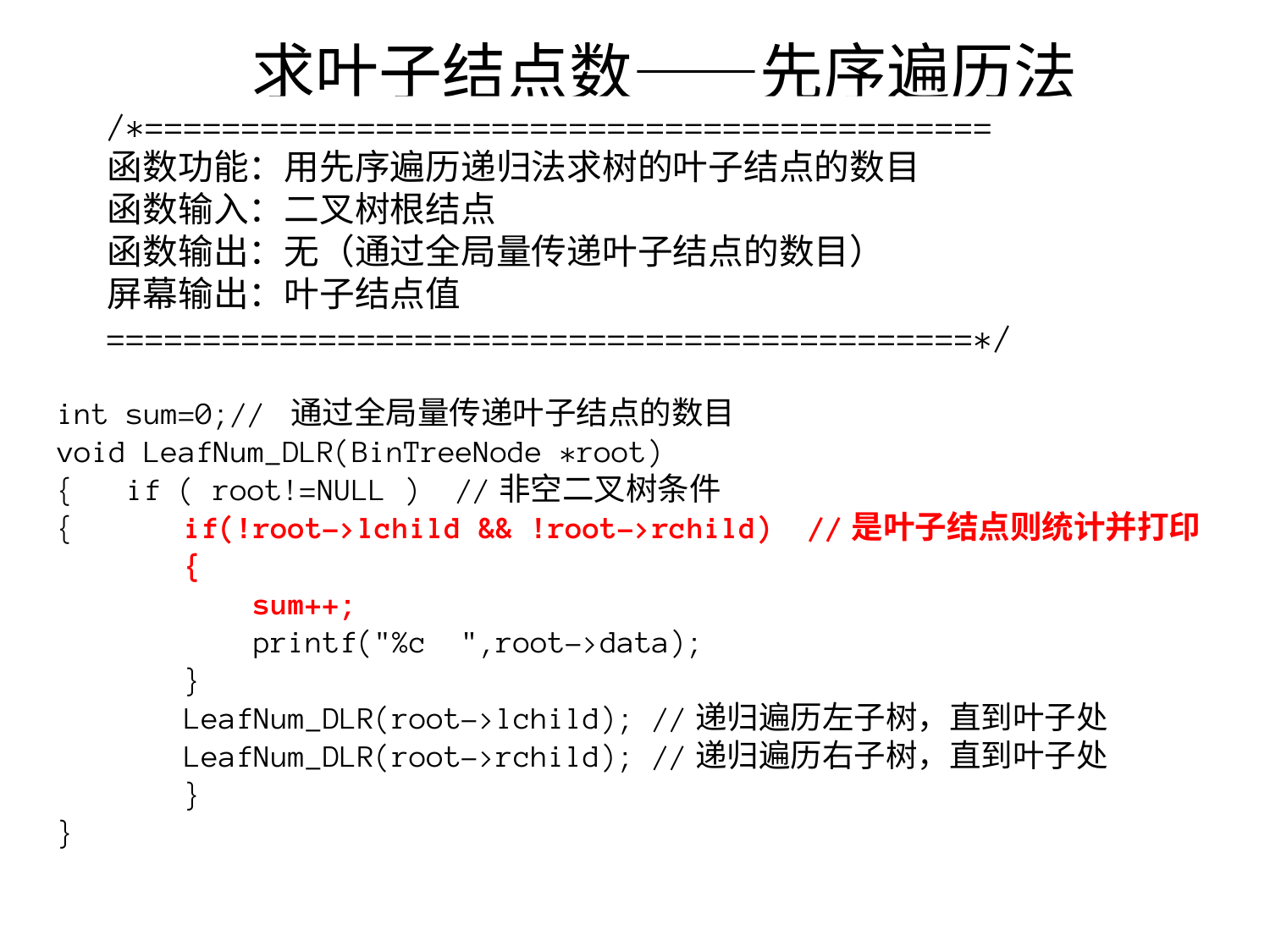

# 求叶子结点数——先序遍历法
/*============================================
函数功能：用先序遍历递归法求树的叶子结点的数目
函数输入：二叉树根结点
函数输出：无（通过全局量传递叶子结点的数目）
屏幕输出：叶子结点值
=============================================*/

int sum=0;// 通过全局量传递叶子结点的数目
void LeafNum_DLR(BinTreeNode *root)
{   if ( root!=NULL )  //非空二叉树条件
{	if(!root->lchild && !root->rchild)  //是叶子结点则统计并打印
	{
	    sum++;
	    printf("%c  ",root->data);
	}
	LeafNum_DLR(root->lchild); //递归遍历左子树，直到叶子处
	LeafNum_DLR(root->rchild); //递归遍历右子树，直到叶子处
	}
}
148